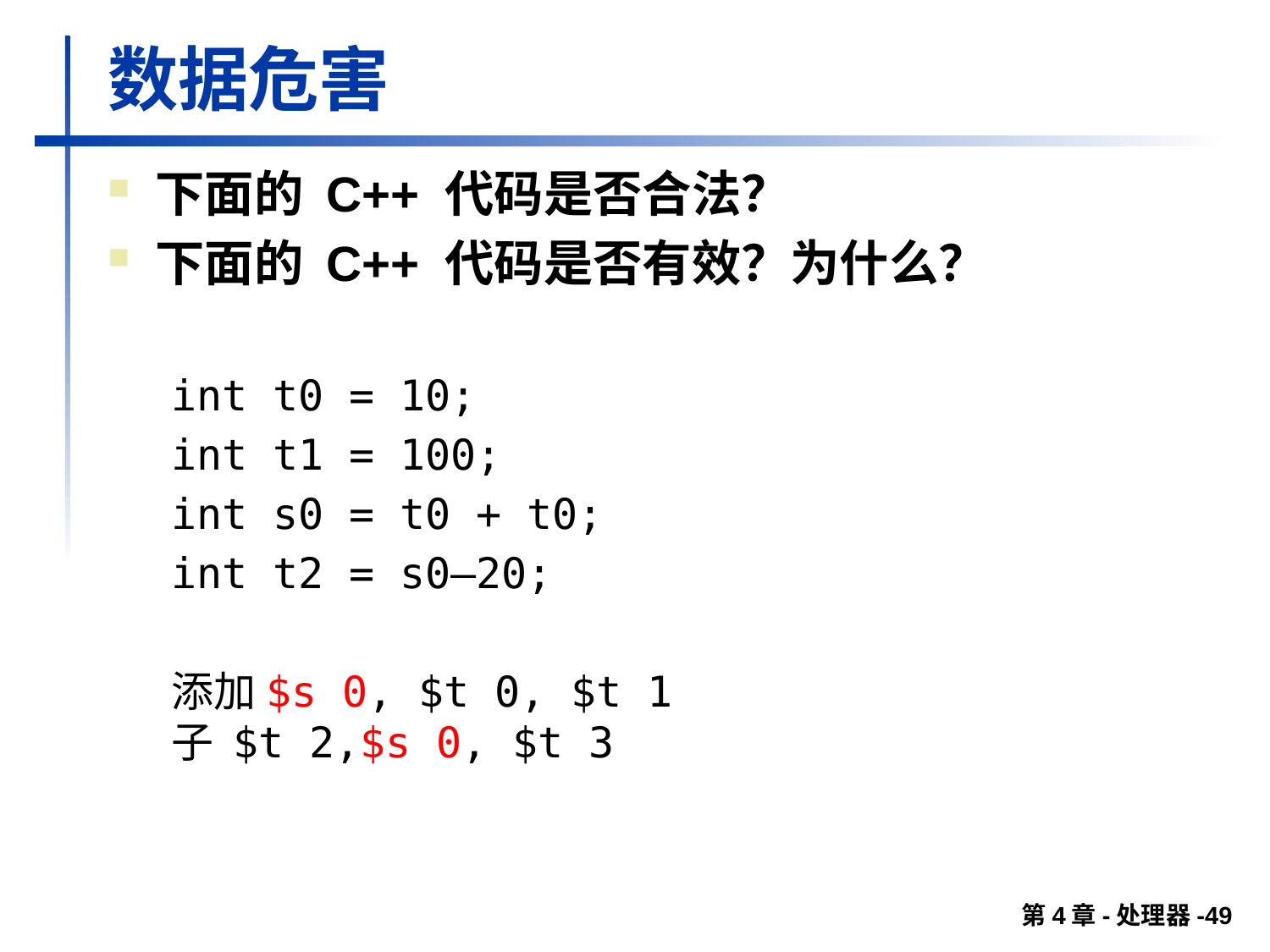

# 数据危害
下面的 C++ 代码是否合法？
下面的 C++ 代码是否有效？为什么？

int t0 = 10;
int t1 = 100;
int s0 = t0 + t0;
int t2 = s0–20;

添加$s 0, $t 0, $t 1
子 $t 2,$s 0, $t 3
第4章-处理器-49